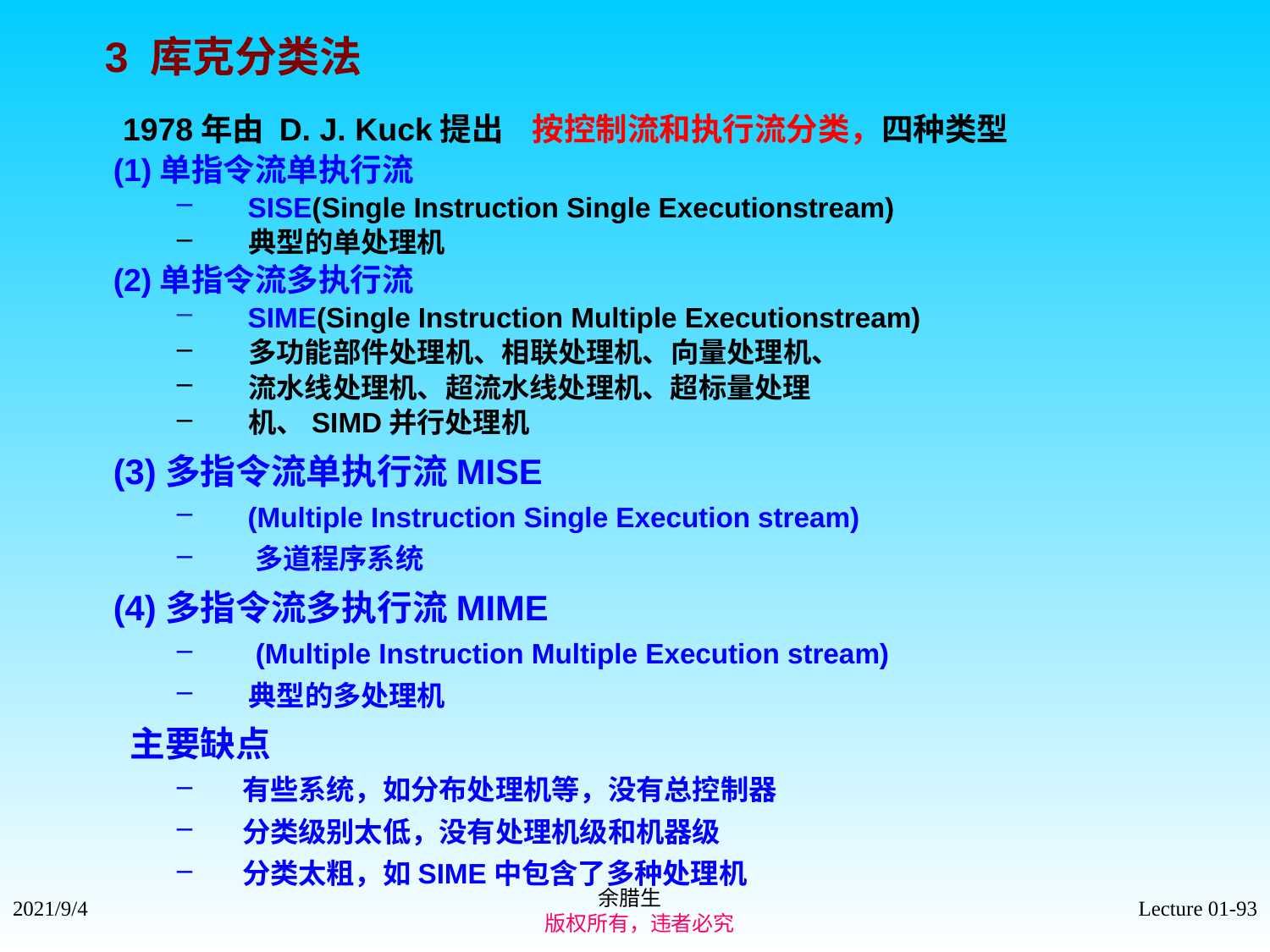

# 3 库克分类法

 1978年由 D. J. Kuck提出    按控制流和执行流分类，四种类型
(1)单指令流单执行流
    SISE(Single Instruction Single Executionstream)
    典型的单处理机
(2)单指令流多执行流
    SIME(Single Instruction Multiple Executionstream)
    多功能部件处理机、相联处理机、向量处理机、
    流水线处理机、超流水线处理机、超标量处理
    机、SIMD并行处理机
(3)多指令流单执行流MISE
    (Multiple Instruction Single Execution stream)
     多道程序系统
(4)多指令流多执行流MIME
     (Multiple Instruction Multiple Execution stream)
    典型的多处理机
 主要缺点
   有些系统，如分布处理机等，没有总控制器
   分类级别太低，没有处理机级和机器级
   分类太粗，如SIME中包含了多种处理机

余腊生
 版权所有，违者必究
2021/9/4
Lecture 01-93